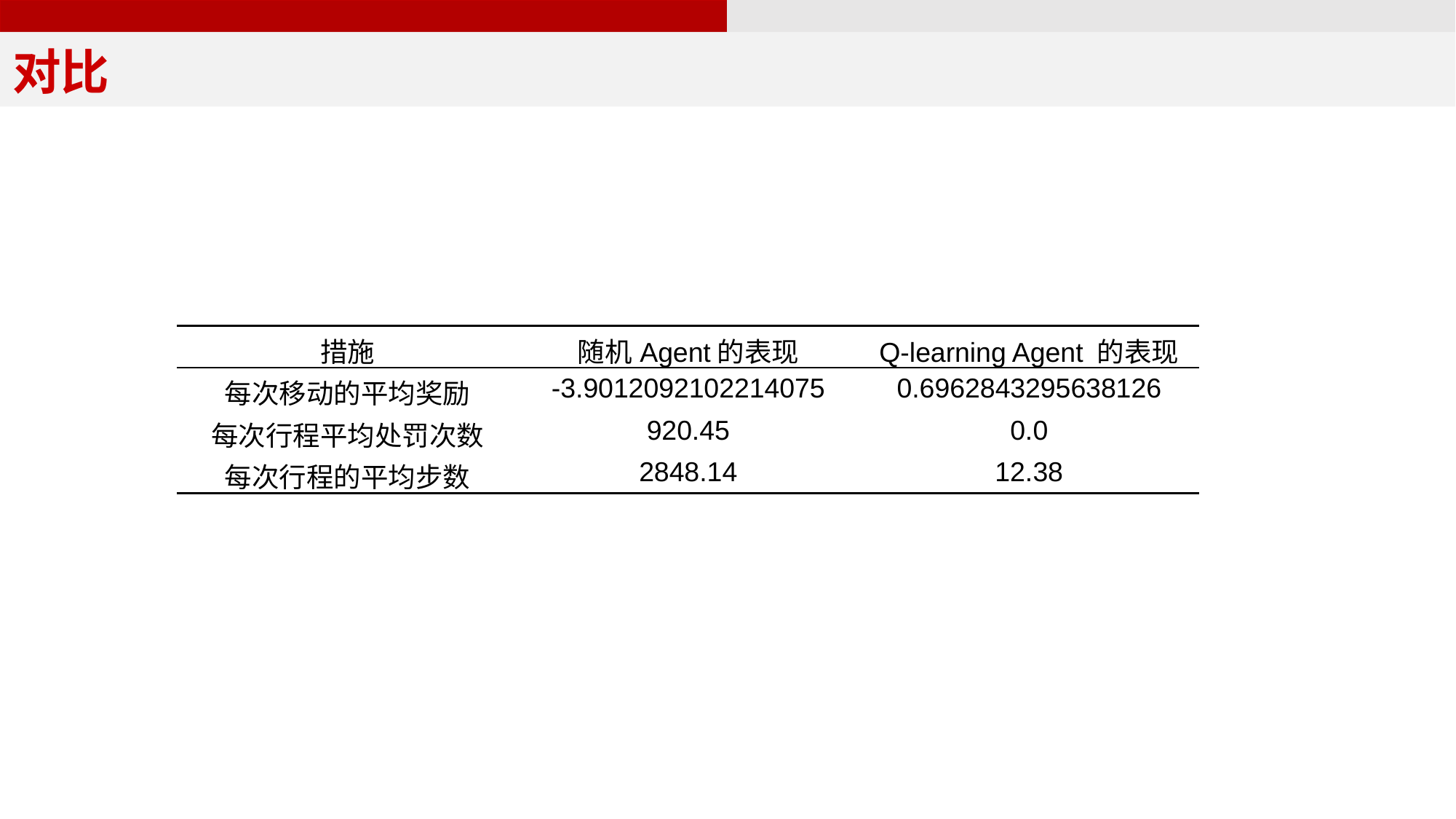

对比
Outline
| 措施 | 随机Agent的表现 | Q-learning Agent 的表现 |
| --- | --- | --- |
| 每次移动的平均奖励 | -3.9012092102214075 | 0.6962843295638126 |
| 每次行程平均处罚次数 | 920.45 | 0.0 |
| 每次行程的平均步数 | 2848.14 | 12.38 |